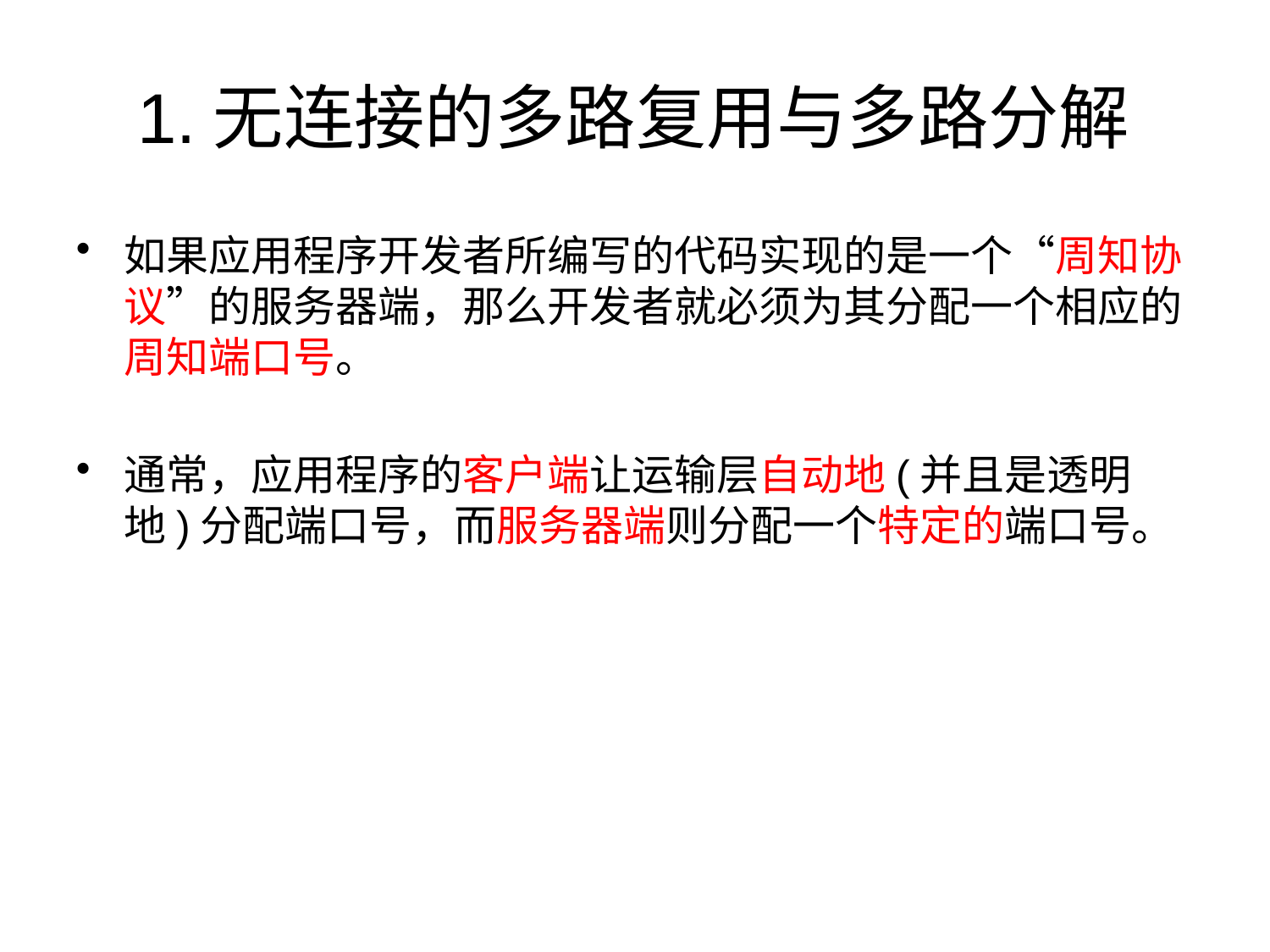

# 1.无连接的多路复用与多路分解
如果应用程序开发者所编写的代码实现的是一个“周知协议”的服务器端，那么开发者就必须为其分配一个相应的周知端口号。

通常，应用程序的客户端让运输层自动地(并且是透明地)分配端口号，而服务器端则分配一个特定的端口号。